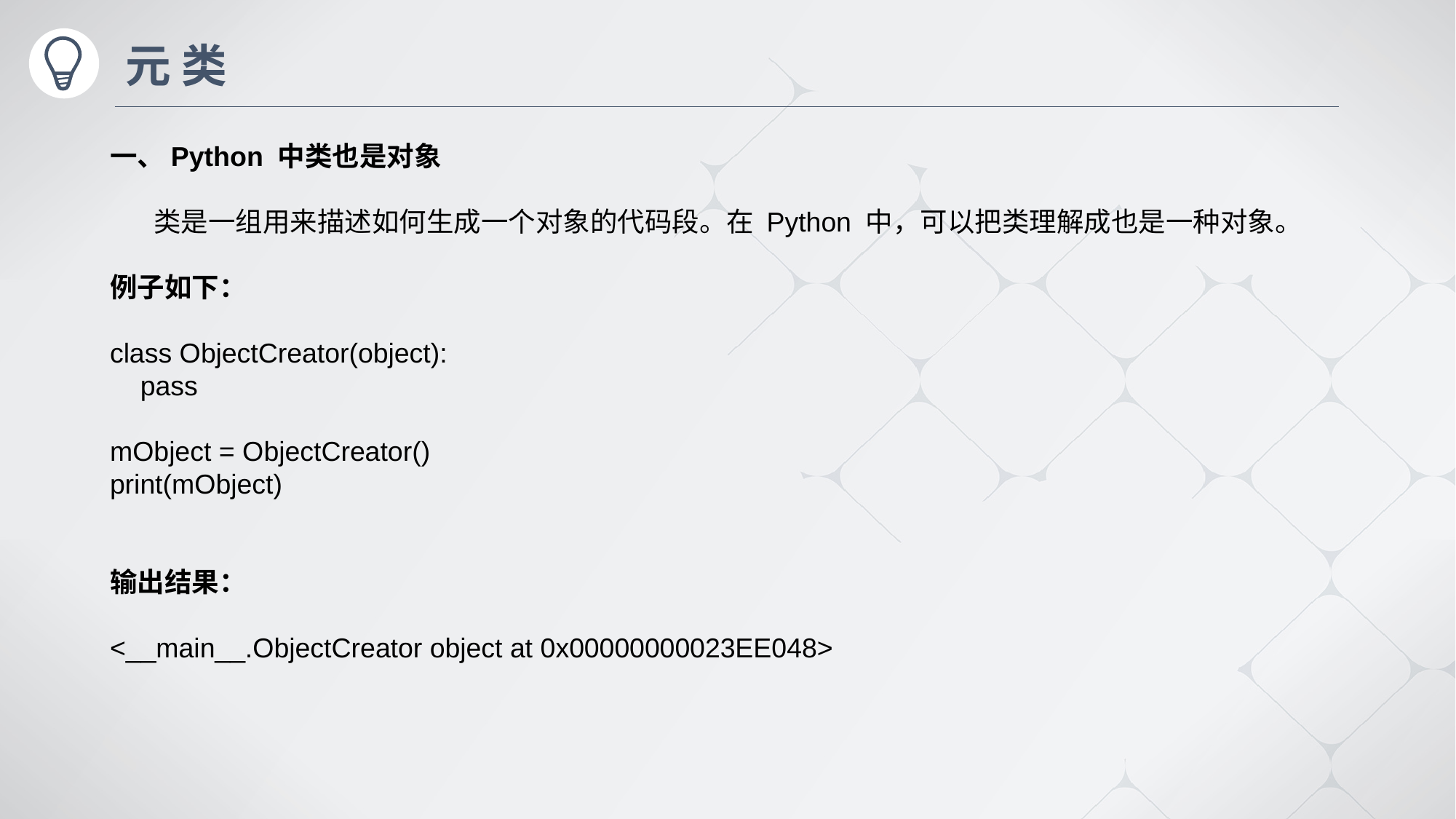

# 元 类
一、Python 中类也是对象

      类是一组用来描述如何生成一个对象的代码段。在 Python 中，可以把类理解成也是一种对象。

例子如下：

class ObjectCreator(object):
    pass

mObject = ObjectCreator()
print(mObject)

输出结果：

<__main__.ObjectCreator object at 0x00000000023EE048>